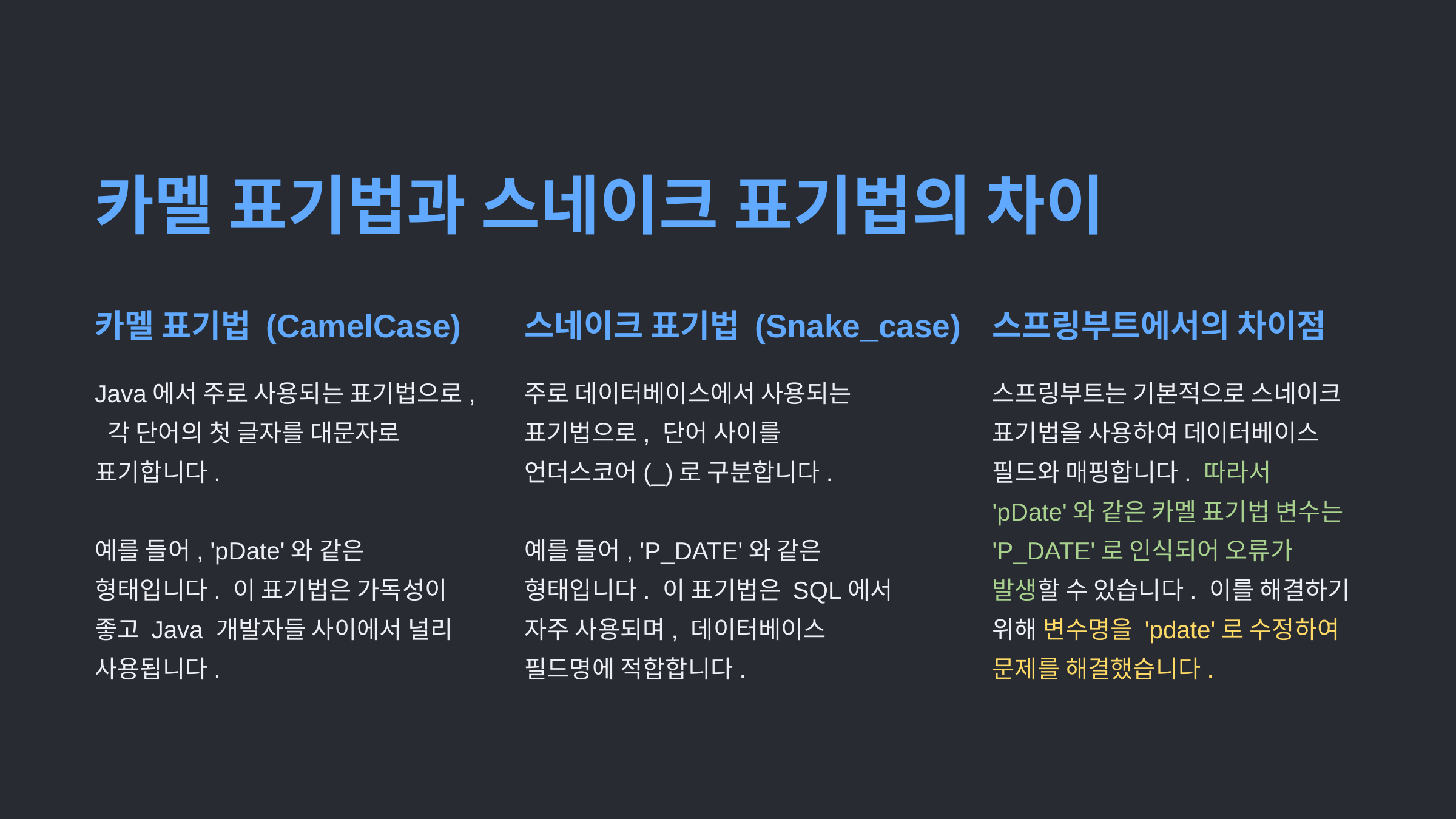

카멜 표기법과 스네이크 표기법의 차이
카멜 표기법 (CamelCase)
스네이크 표기법 (Snake_case)
스프링부트에서의 차이점
Java에서 주로 사용되는 표기법으로, 각 단어의 첫 글자를 대문자로 표기합니다.

예를 들어, 'pDate'와 같은 형태입니다. 이 표기법은 가독성이 좋고 Java 개발자들 사이에서 널리 사용됩니다.
주로 데이터베이스에서 사용되는 표기법으로, 단어 사이를 언더스코어(_)로 구분합니다.

예를 들어, 'P_DATE'와 같은 형태입니다. 이 표기법은 SQL에서 자주 사용되며, 데이터베이스 필드명에 적합합니다.
스프링부트는 기본적으로 스네이크 표기법을 사용하여 데이터베이스 필드와 매핑합니다. 따라서 'pDate'와 같은 카멜 표기법 변수는 'P_DATE'로 인식되어 오류가 발생할 수 있습니다. 이를 해결하기 위해 변수명을 'pdate'로 수정하여 문제를 해결했습니다.